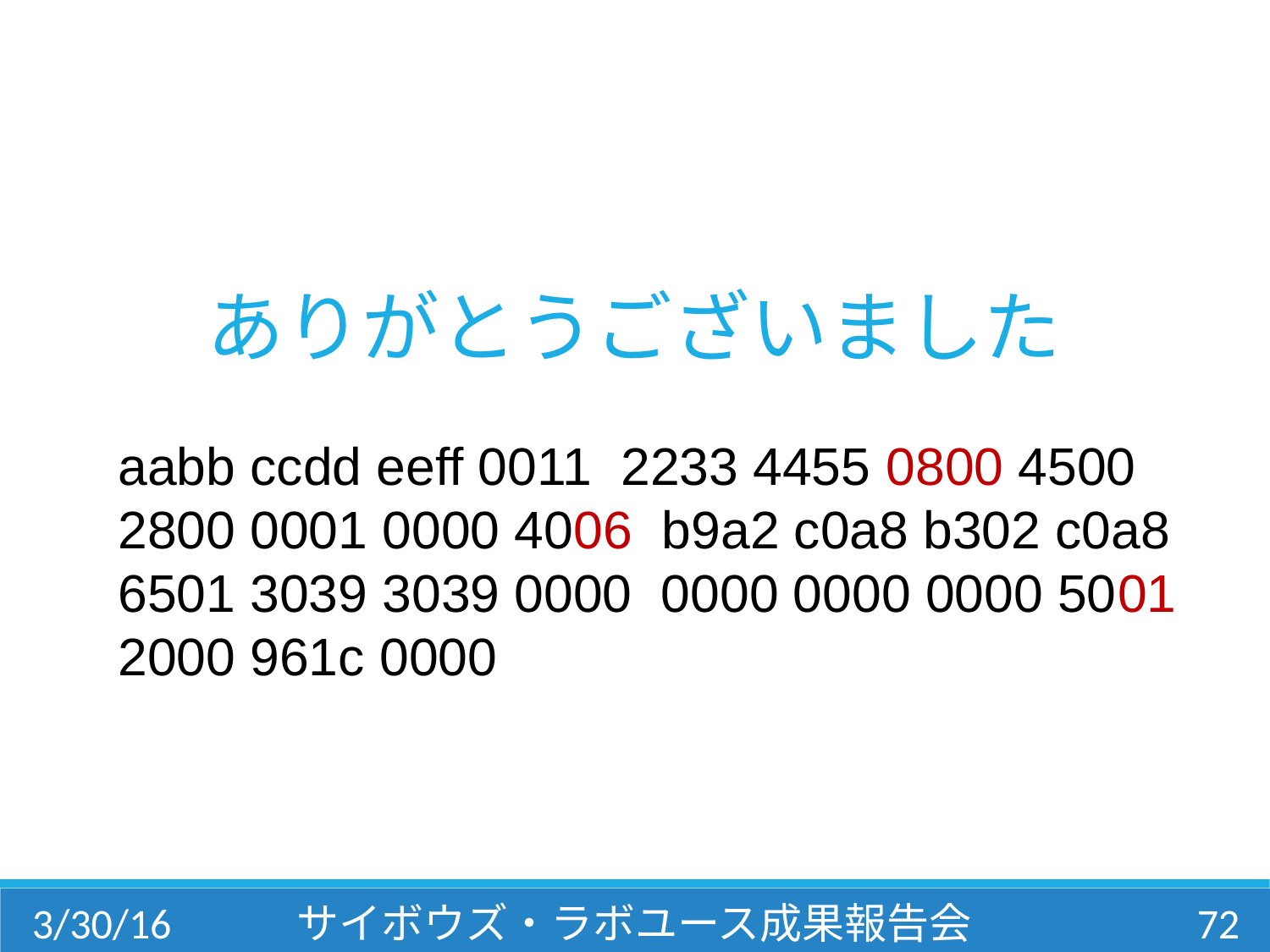

ありがとうございました
aabb ccdd eeff 0011  2233 4455 0800 4500
2800 0001 0000 4006  b9a2 c0a8 b302 c0a8
6501 3039 3039 0000  0000 0000 0000 5001
2000 961c 0000
3/30/16
サイボウズ・ラボユース成果報告会
72